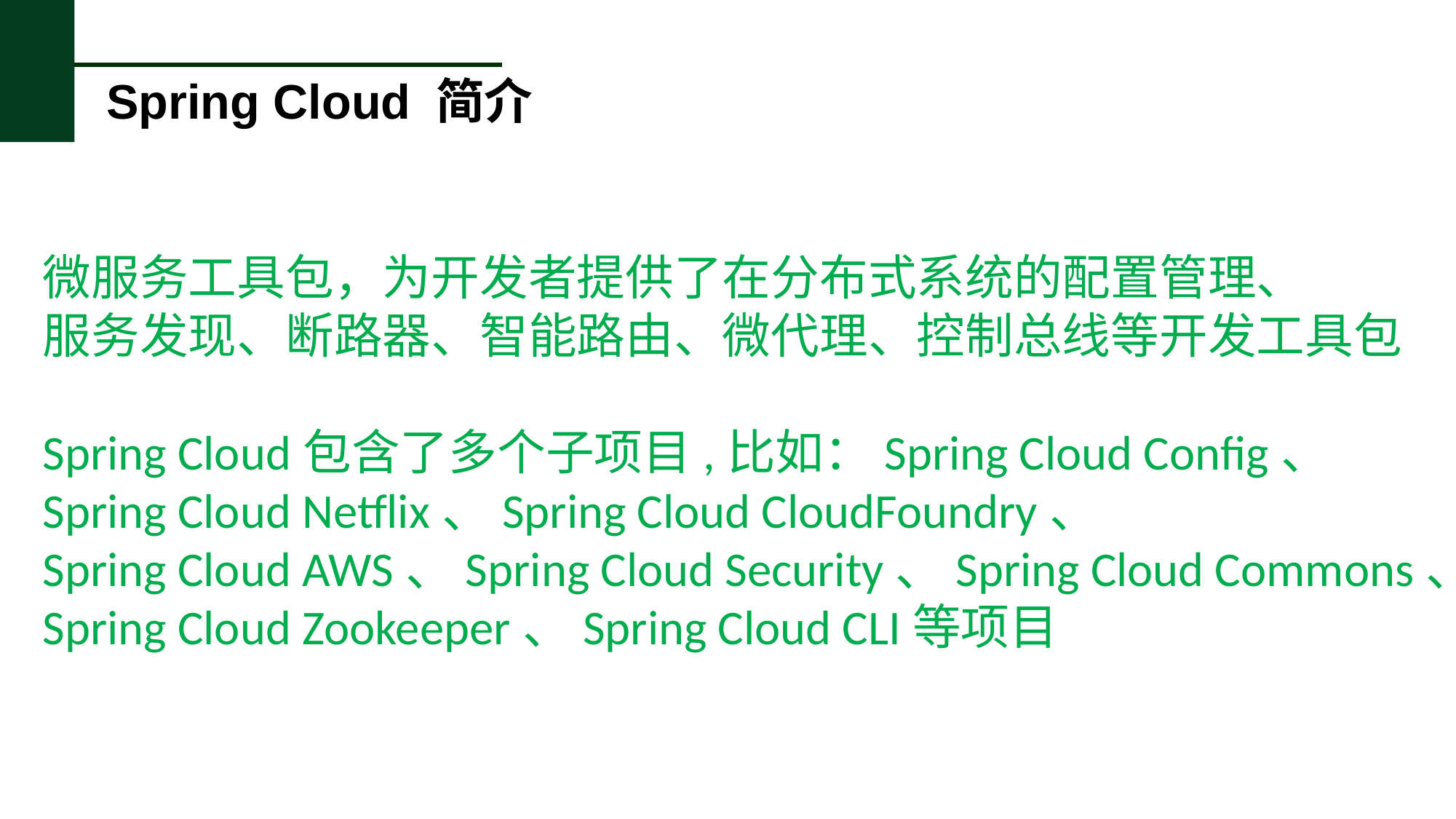

Spring Cloud 简介
微服务工具包，为开发者提供了在分布式系统的配置管理、
服务发现、断路器、智能路由、微代理、控制总线等开发工具包

Spring Cloud包含了多个子项目,比如：Spring Cloud Config、
Spring Cloud Netflix、Spring Cloud CloudFoundry、
Spring Cloud AWS、Spring Cloud Security、Spring Cloud Commons、
Spring Cloud Zookeeper、Spring Cloud CLI等项目